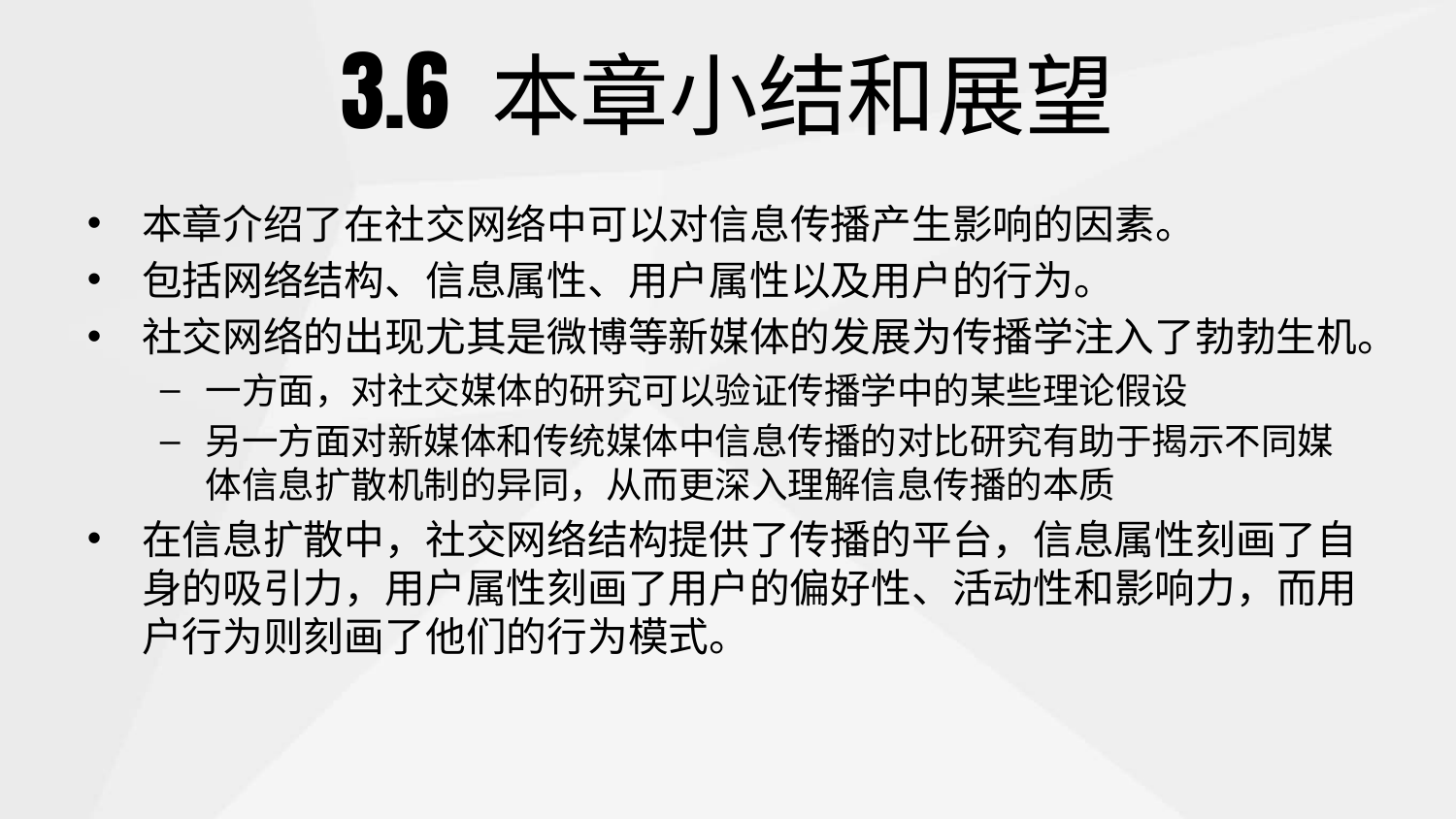

# 3.6 本章小结和展望
本章介绍了在社交网络中可以对信息传播产生影响的因素。
包括网络结构、信息属性、用户属性以及用户的行为。
社交网络的出现尤其是微博等新媒体的发展为传播学注入了勃勃生机。
一方面，对社交媒体的研究可以验证传播学中的某些理论假设
另一方面对新媒体和传统媒体中信息传播的对比研究有助于揭示不同媒体信息扩散机制的异同，从而更深入理解信息传播的本质
在信息扩散中，社交网络结构提供了传播的平台，信息属性刻画了自身的吸引力，用户属性刻画了用户的偏好性、活动性和影响力，而用户行为则刻画了他们的行为模式。